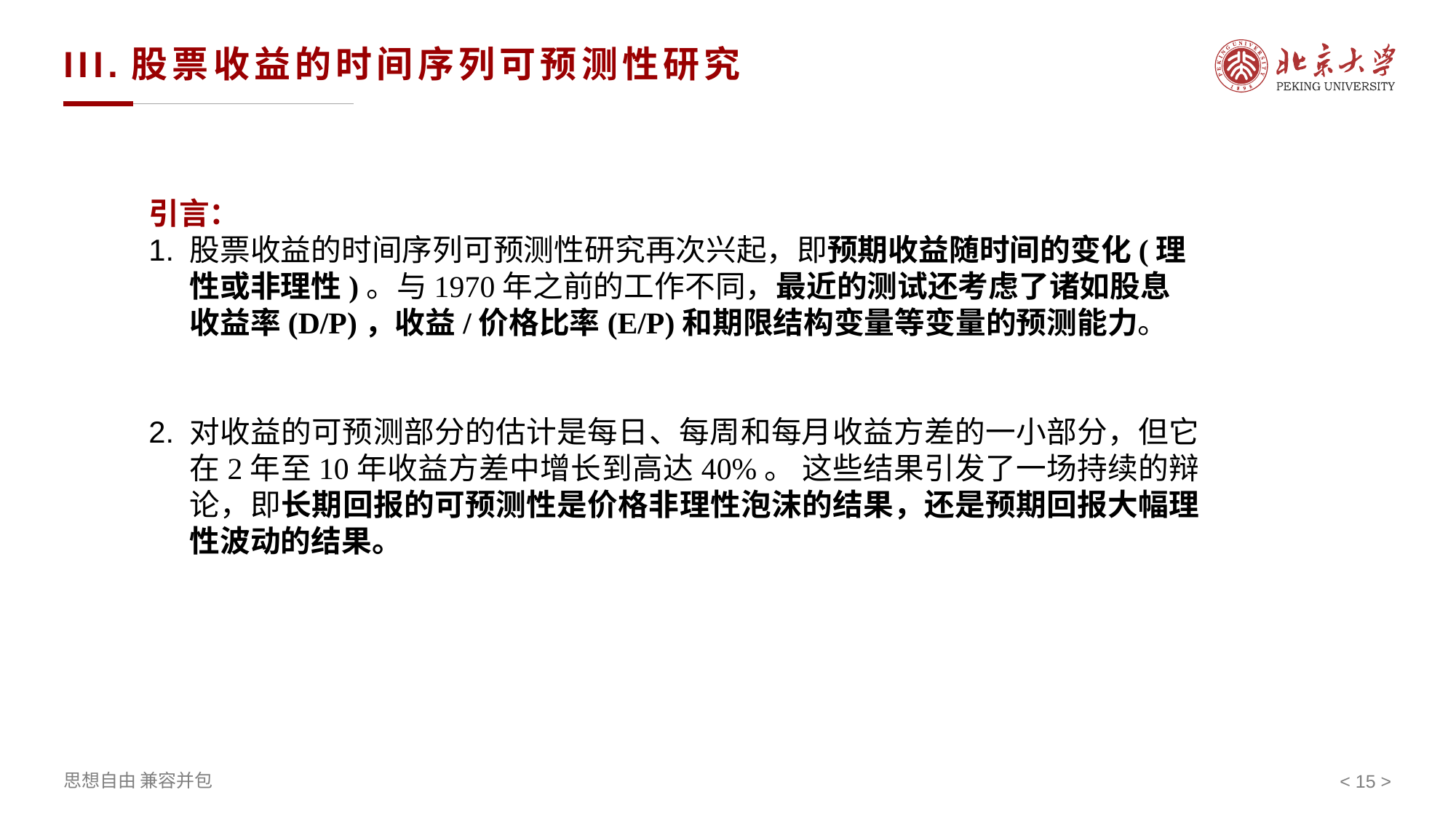

# III.股票收益的时间序列可预测性研究
引言：
股票收益的时间序列可预测性研究再次兴起，即预期收益随时间的变化(理性或非理性)。与1970年之前的工作不同，最近的测试还考虑了诸如股息收益率(D/P)，收益/价格比率(E/P)和期限结构变量等变量的预测能力。

对收益的可预测部分的估计是每日、每周和每月收益方差的一小部分，但它在2年至10年收益方差中增长到高达40%。 这些结果引发了一场持续的辩论，即长期回报的可预测性是价格非理性泡沫的结果，还是预期回报大幅理性波动的结果。

< 15 >